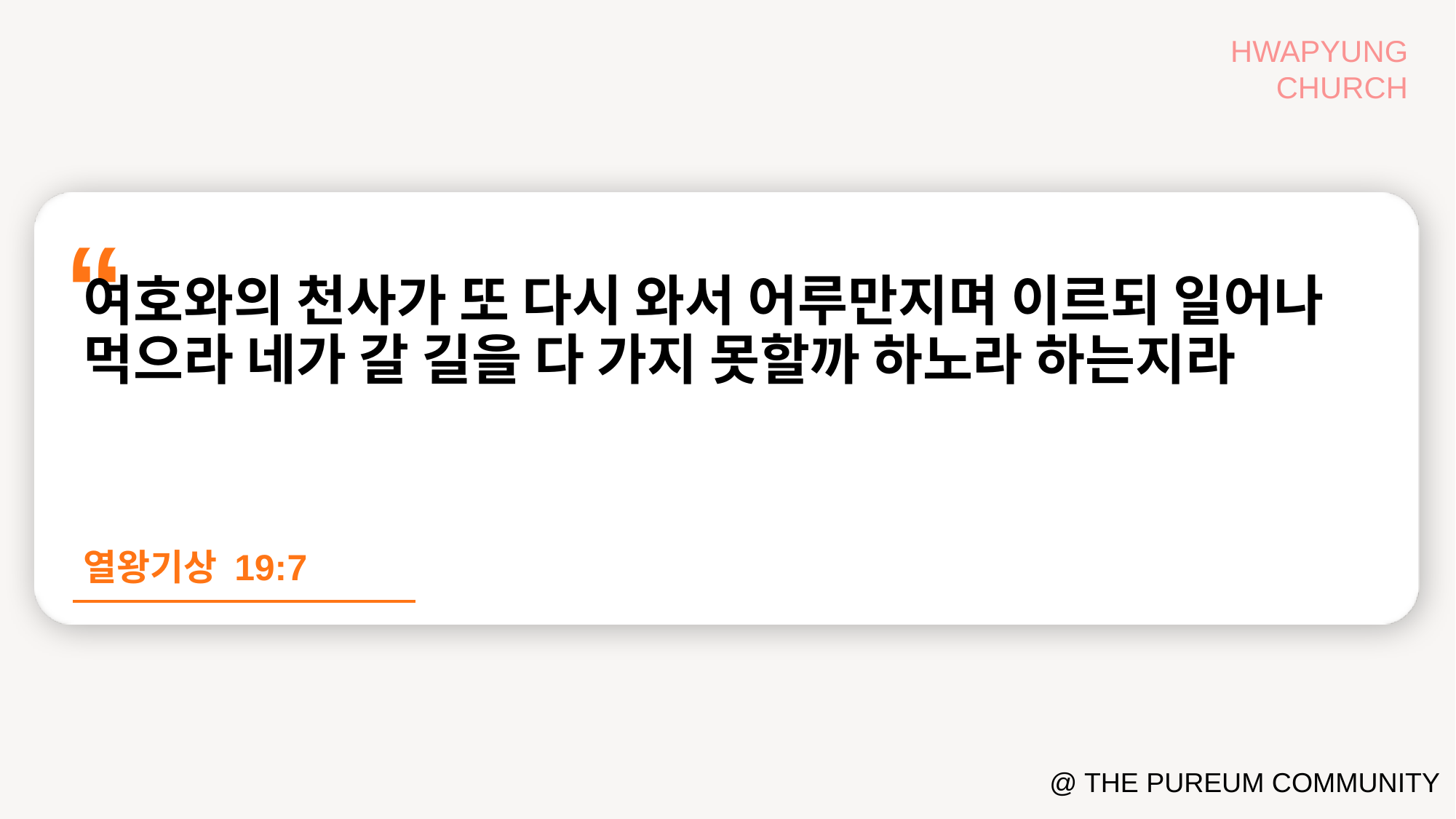

여호와의 천사가 또 다시 와서 어루만지며 이르되 일어나 먹으라 네가 갈 길을 다 가지 못할까 하노라 하는지라
열왕기상 19:7